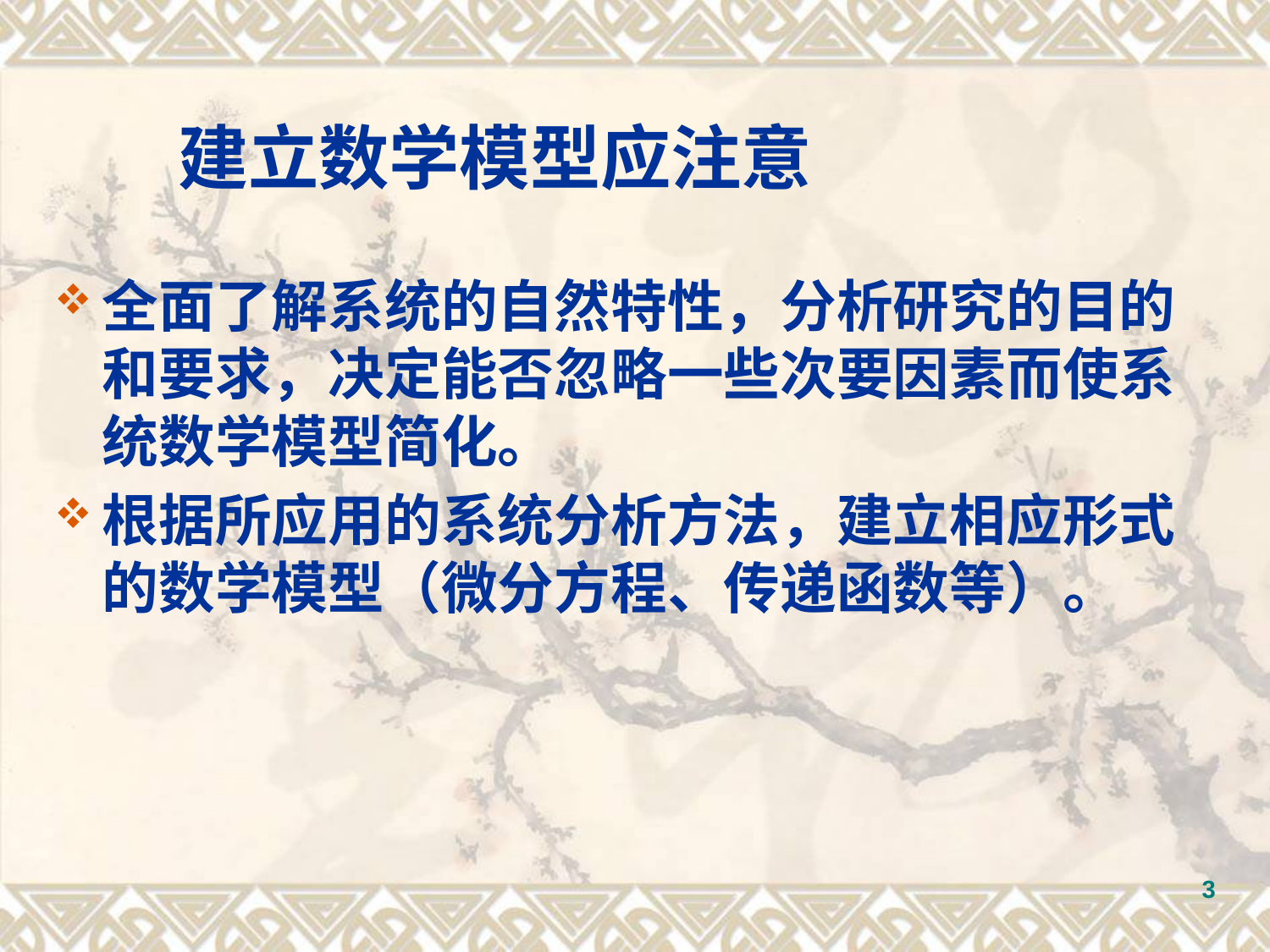

全面了解系统的自然特性，分析研究的目的和要求，决定能否忽略一些次要因素而使系统数学模型简化。
根据所应用的系统分析方法，建立相应形式的数学模型（微分方程、传递函数等）。

建立数学模型应注意
3
3